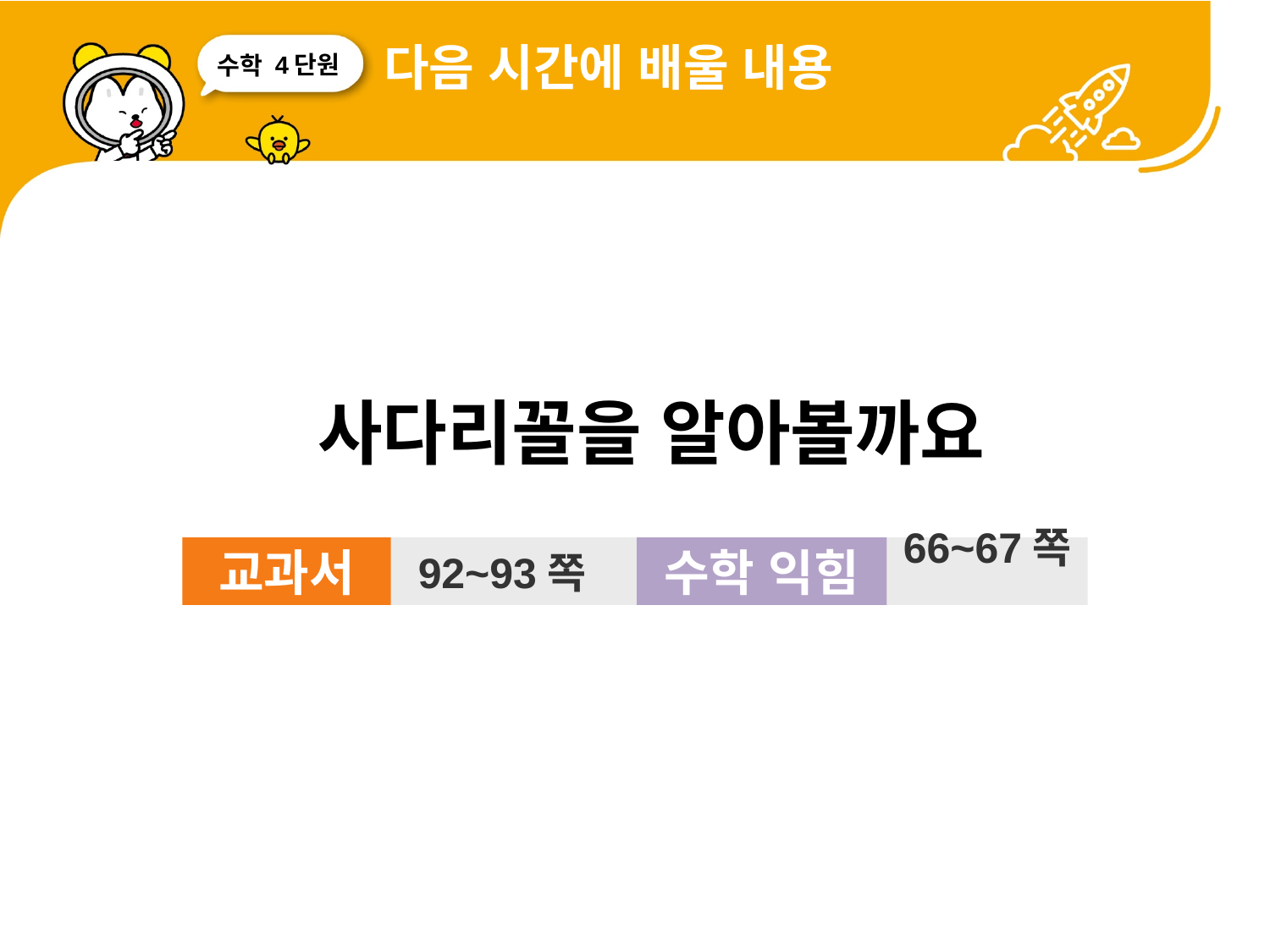

다음 시간에 배울 내용
4단원
 사다리꼴을 알아볼까요
교과서
92~93쪽
수학 익힘
66~67쪽